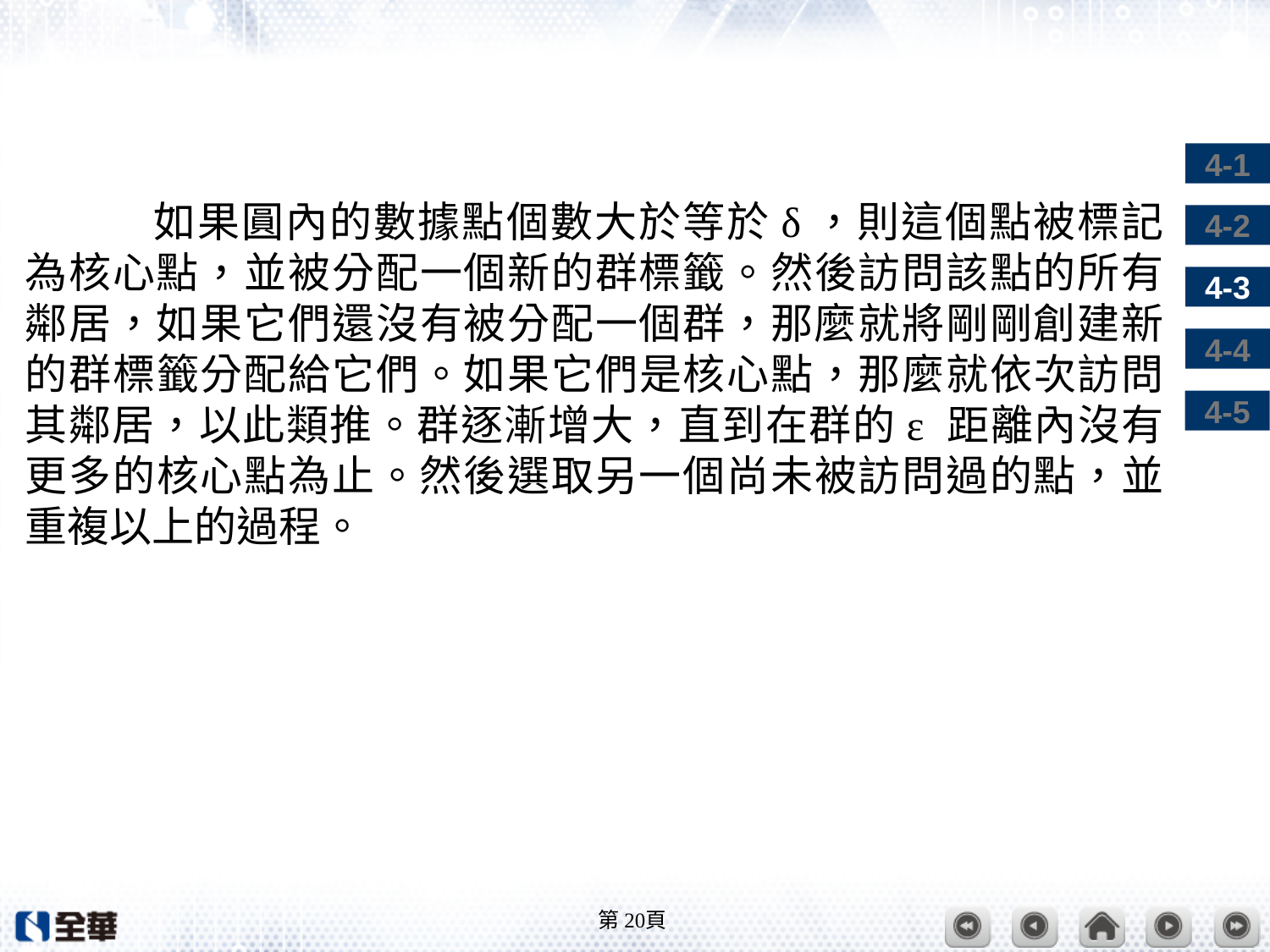

#
	如果圓內的數據點個數大於等於δ，則這個點被標記為核心點，並被分配一個新的群標籤。然後訪問該點的所有鄰居，如果它們還沒有被分配一個群，那麼就將剛剛創建新的群標籤分配給它們。如果它們是核心點，那麼就依次訪問其鄰居，以此類推。群逐漸增大，直到在群的ε 距離內沒有更多的核心點為止。然後選取另一個尚未被訪問過的點，並重複以上的過程。